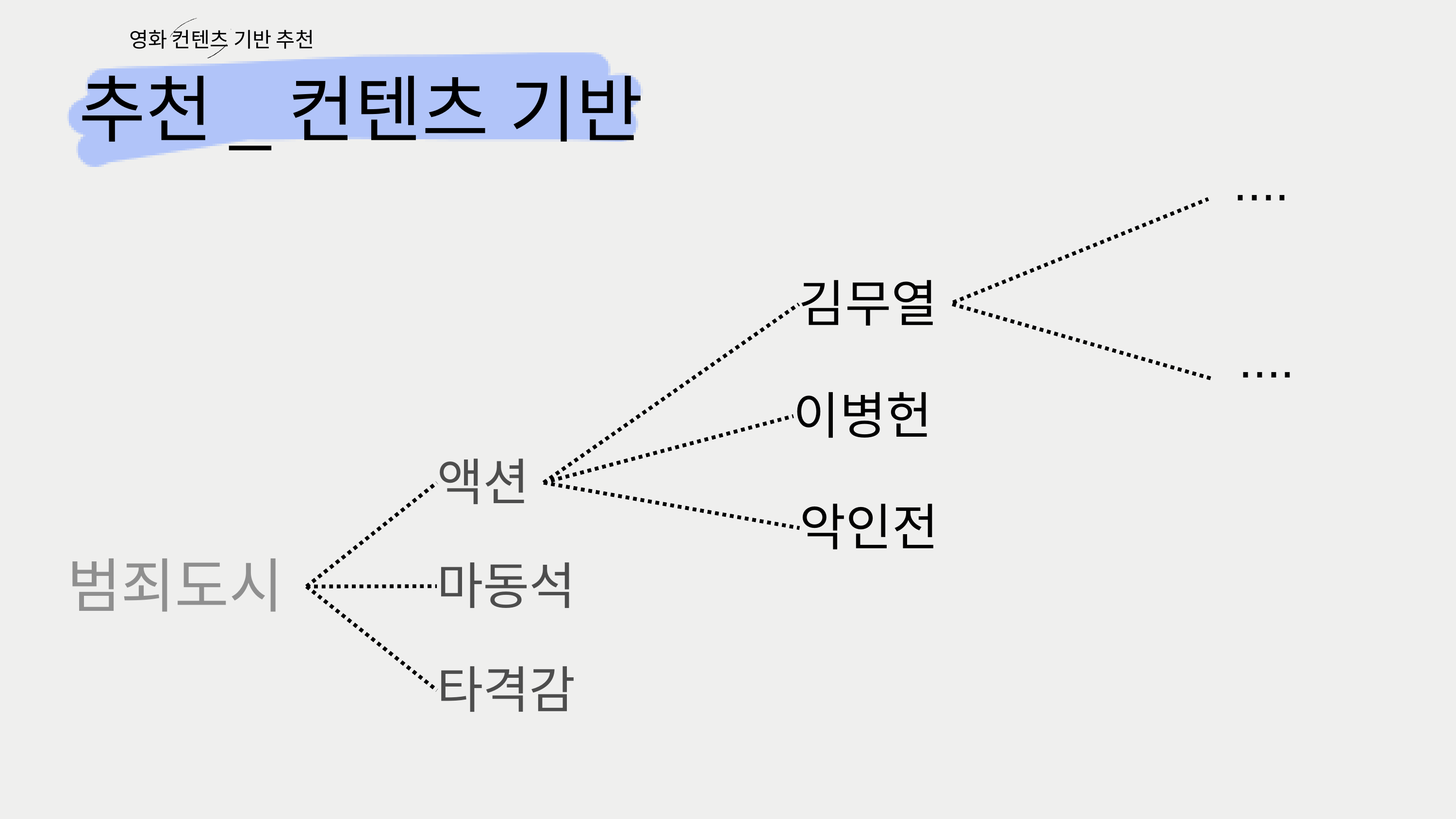

영화 컨텐츠 기반 추천

추천_컨텐츠 기반
....

김무열

....
이병헌

액션

악인전
범죄도시
마동석

타격감